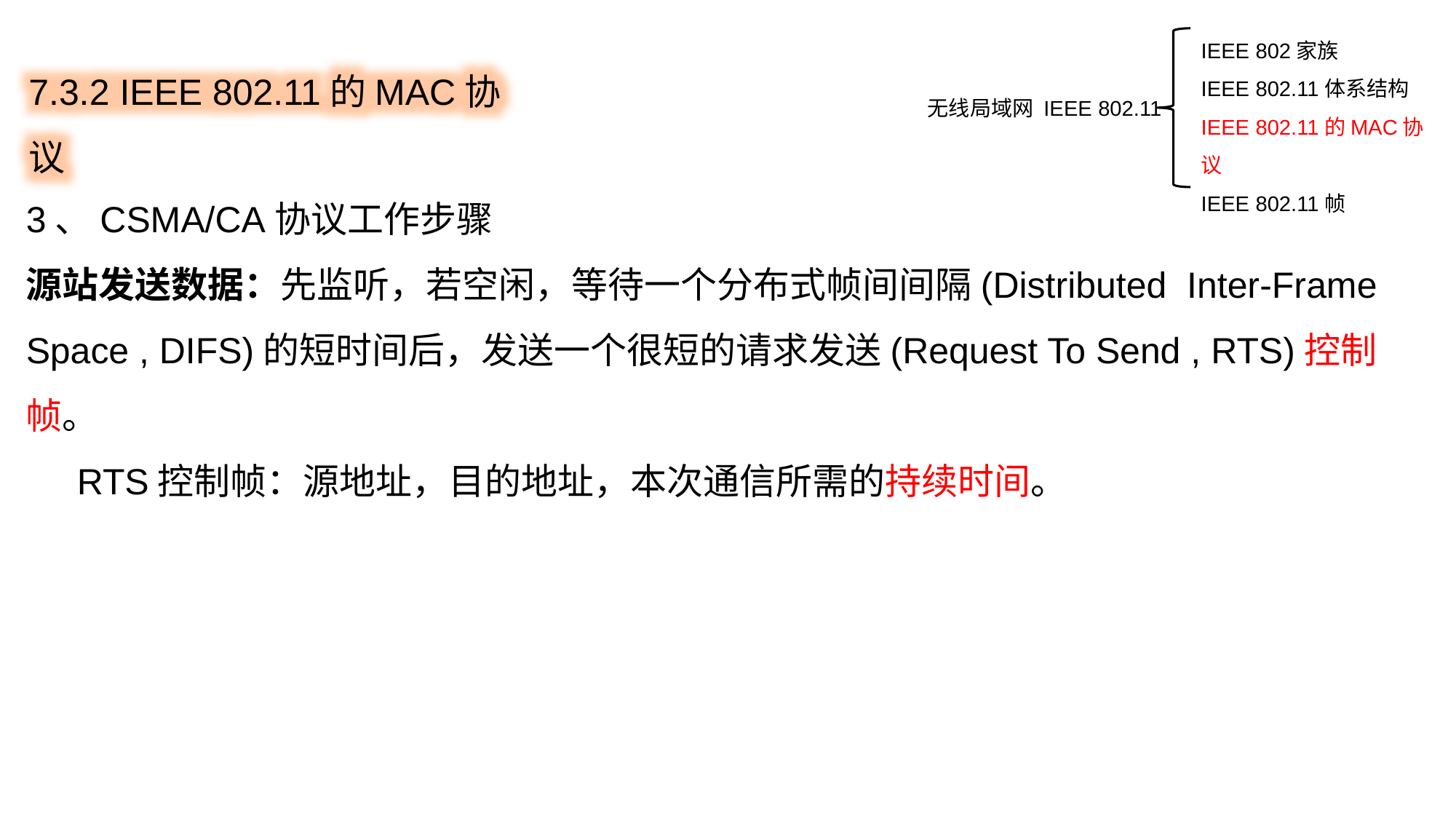

IEEE 802家族
IEEE 802.11体系结构
IEEE 802.11的MAC协议
IEEE 802.11帧

7.3.2 IEEE 802.11的MAC协议
无线局域网 IEEE 802.11
3、CSMA/CA协议工作步骤
源站发送数据：先监听，若空闲，等待一个分布式帧间间隔(Distributed  Inter-Frame Space , DIFS)的短时间后，发送一个很短的请求发送(Request To Send , RTS)控制帧。
     RTS控制帧：源地址，目的地址，本次通信所需的持续时间。